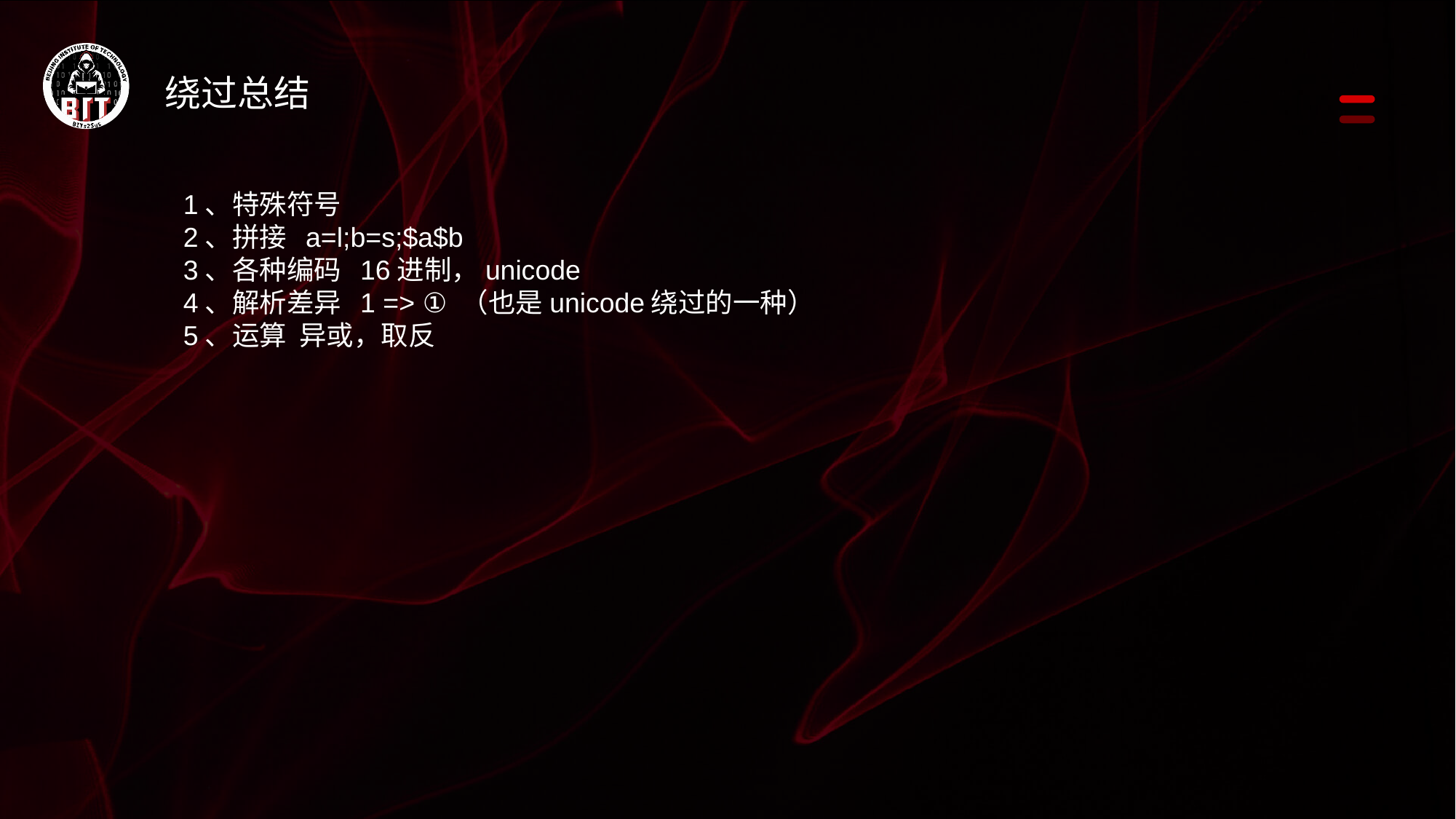

绕过总结
1、特殊符号
2、拼接  a=l;b=s;$a$b
3、各种编码  16进制，unicode
4、解析差异  1 => ① （也是unicode绕过的一种）
5、运算  异或，取反